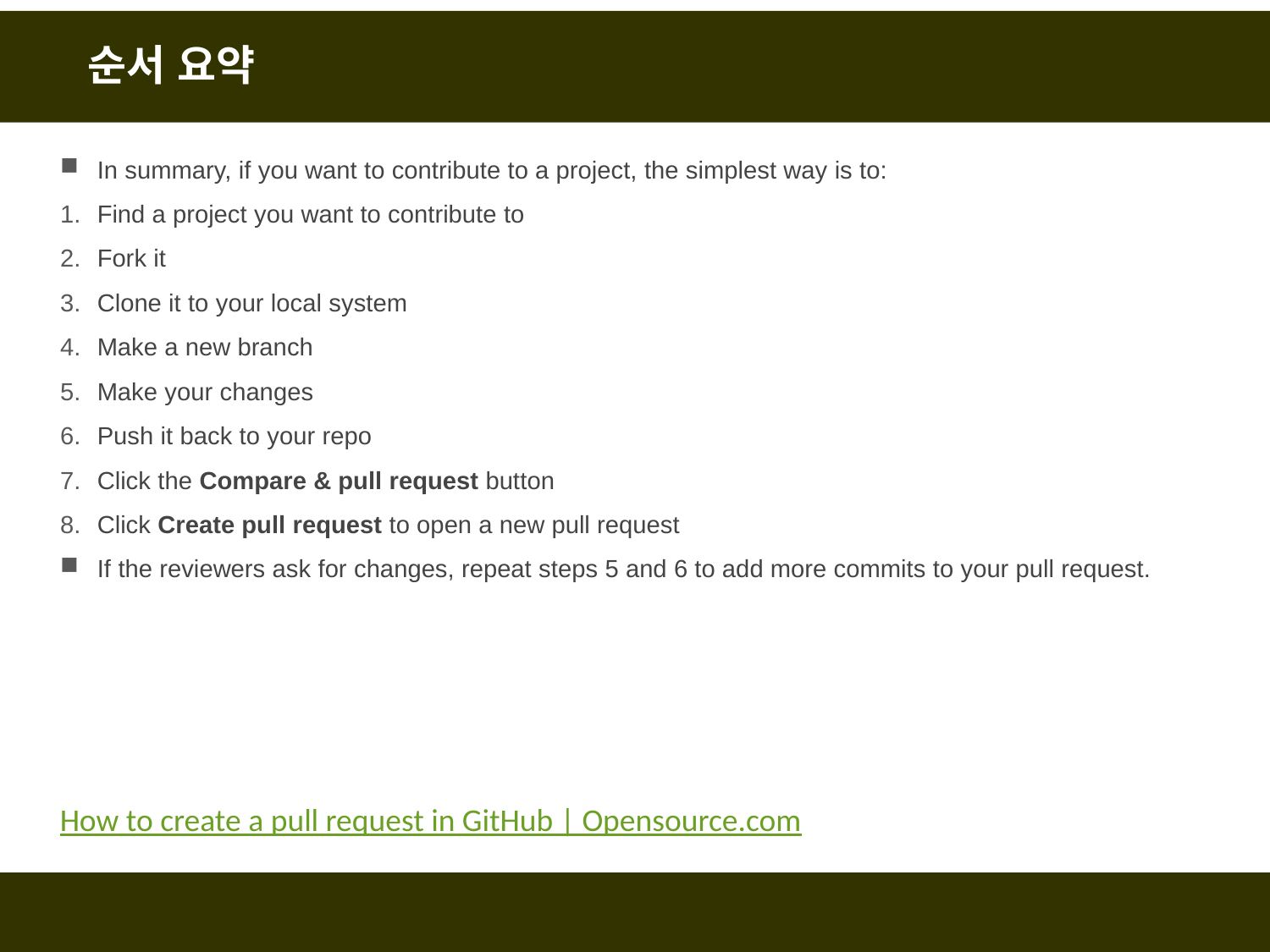

# 순서 요약
In summary, if you want to contribute to a project, the simplest way is to:
Find a project you want to contribute to
Fork it
Clone it to your local system
Make a new branch
Make your changes
Push it back to your repo
Click the Compare & pull request button
Click Create pull request to open a new pull request
If the reviewers ask for changes, repeat steps 5 and 6 to add more commits to your pull request.
How to create a pull request in GitHub | Opensource.com